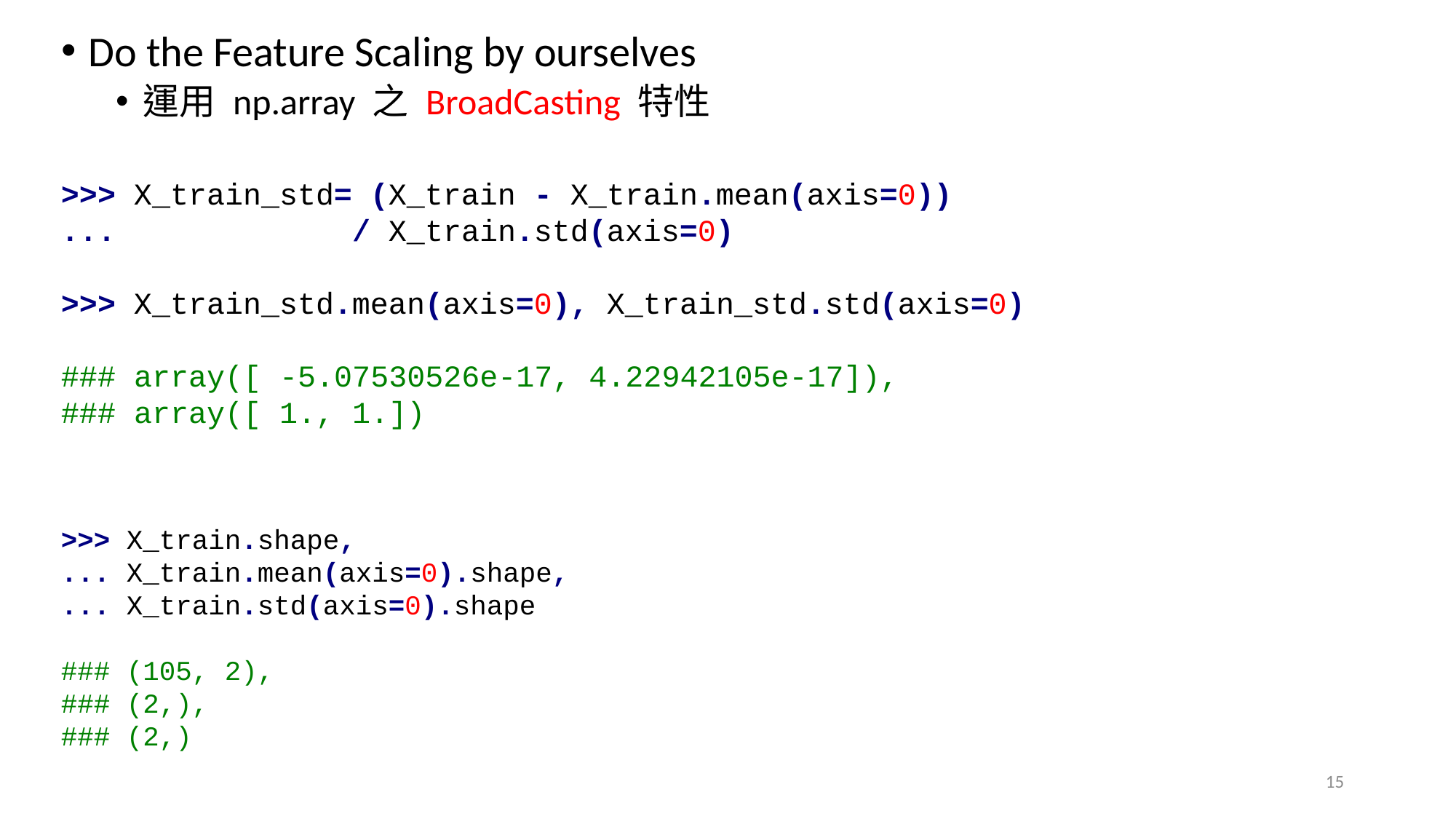

Do the Feature Scaling by ourselves
運用 np.array 之 BroadCasting 特性
>>> X_train_std= (X_train - X_train.mean(axis=0))
...             / X_train.std(axis=0)

>>> X_train_std.mean(axis=0), X_train_std.std(axis=0)

### array([ -5.07530526e-17, 4.22942105e-17]),
### array([ 1., 1.])
>>> X_train.shape,
... X_train.mean(axis=0).shape,
... X_train.std(axis=0).shape

### (105, 2),
### (2,),
### (2,)
15